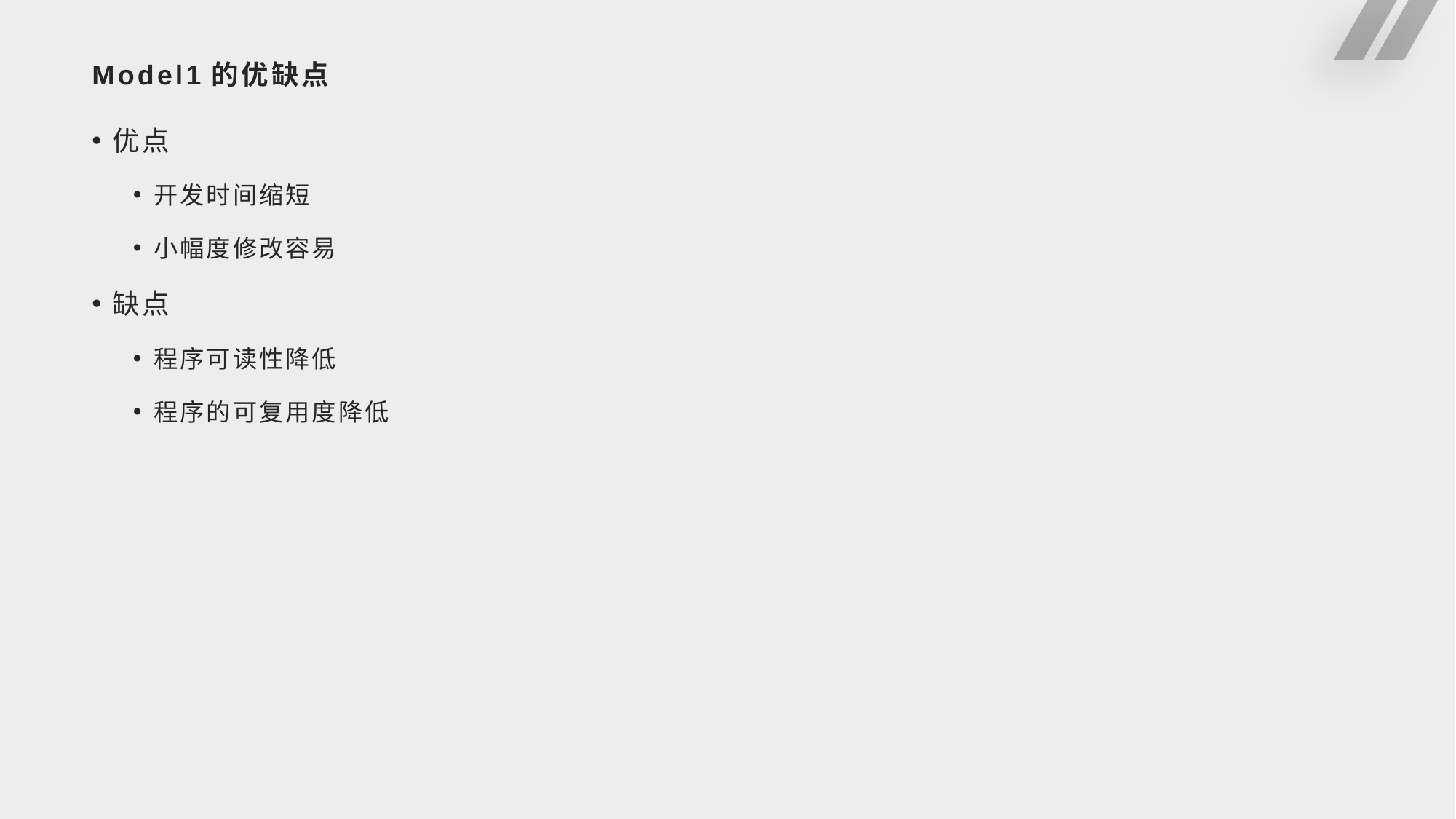

# Model1的优缺点
优点
开发时间缩短
小幅度修改容易
缺点
程序可读性降低
程序的可复用度降低